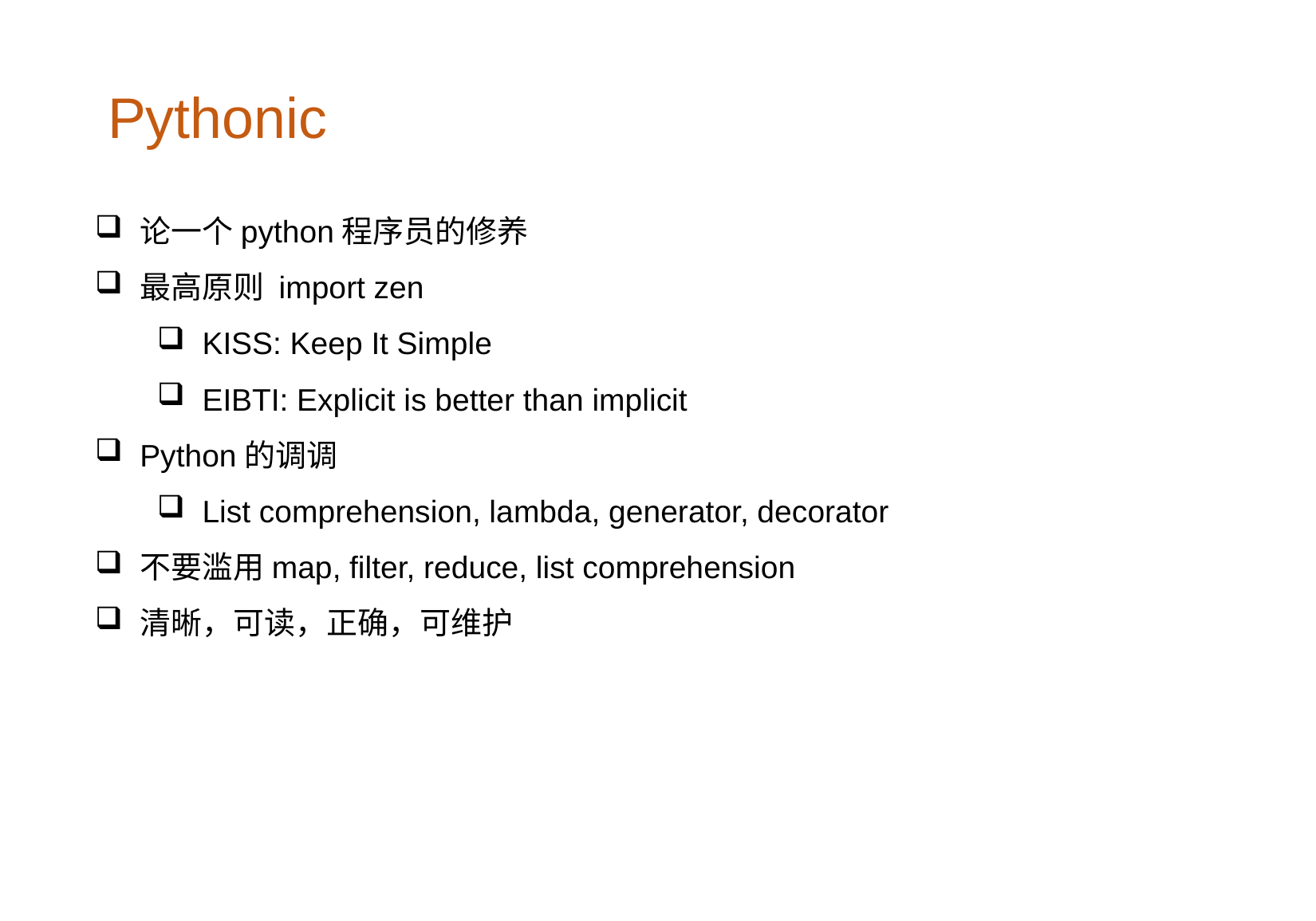

Pythonic
论一个python程序员的修养
最高原则 import zen
KISS: Keep It Simple
EIBTI: Explicit is better than implicit
Python的调调
List comprehension, lambda, generator, decorator
不要滥用map, filter, reduce, list comprehension
清晰，可读，正确，可维护